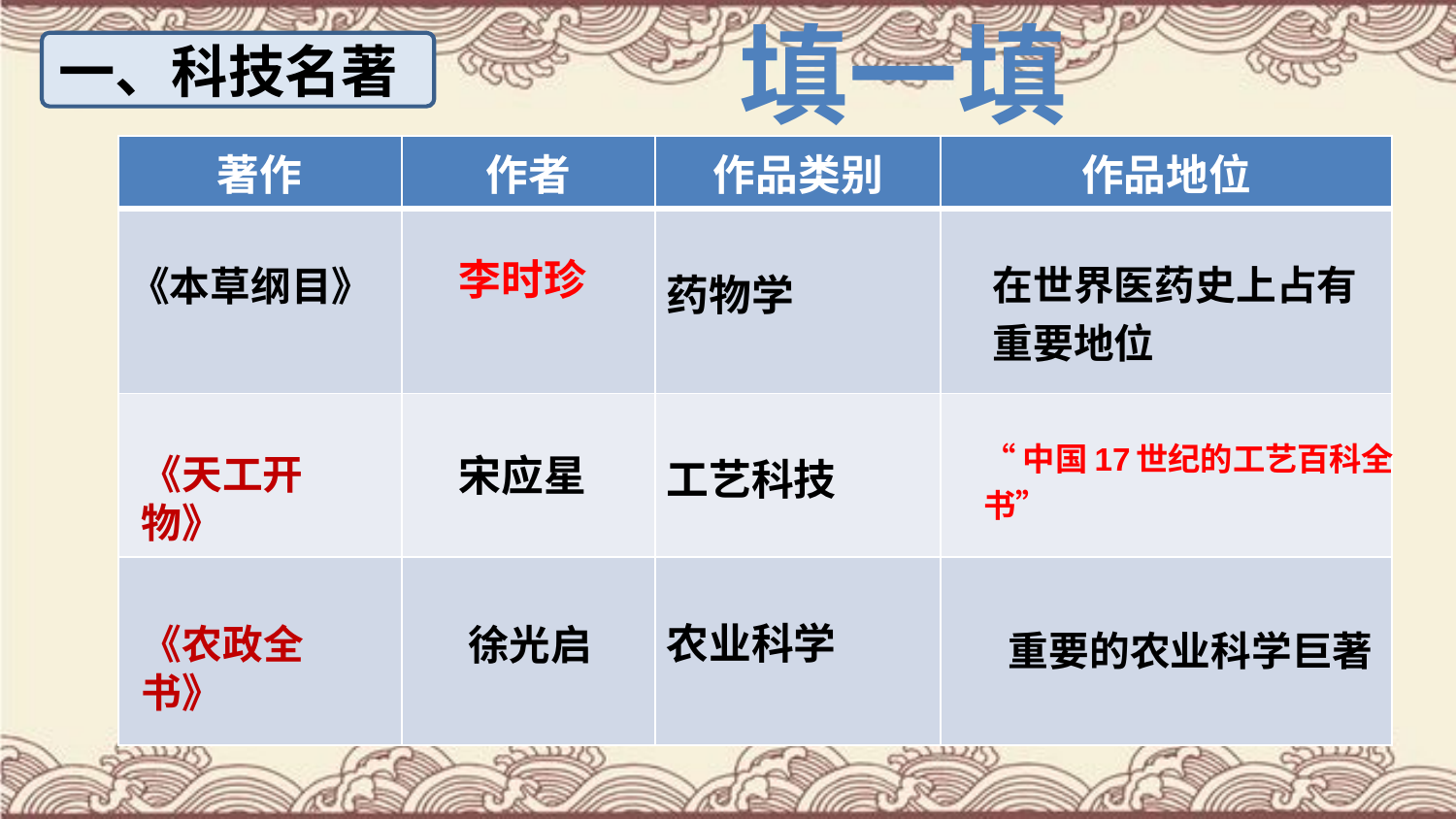

填一填
一、科技名著
| 著作 | 作者 | 作品类别 | 作品地位 |
| --- | --- | --- | --- |
| 《本草纲目》 |  | 药物学 |  |
|  |  | 工艺科技 |  |
|  |  | 农业科学 |  |
李时珍
在世界医药史上占有重要地位
“中国17世纪的工艺百科全书”
《天工开物》
宋应星
《农政全书》
徐光启
重要的农业科学巨著